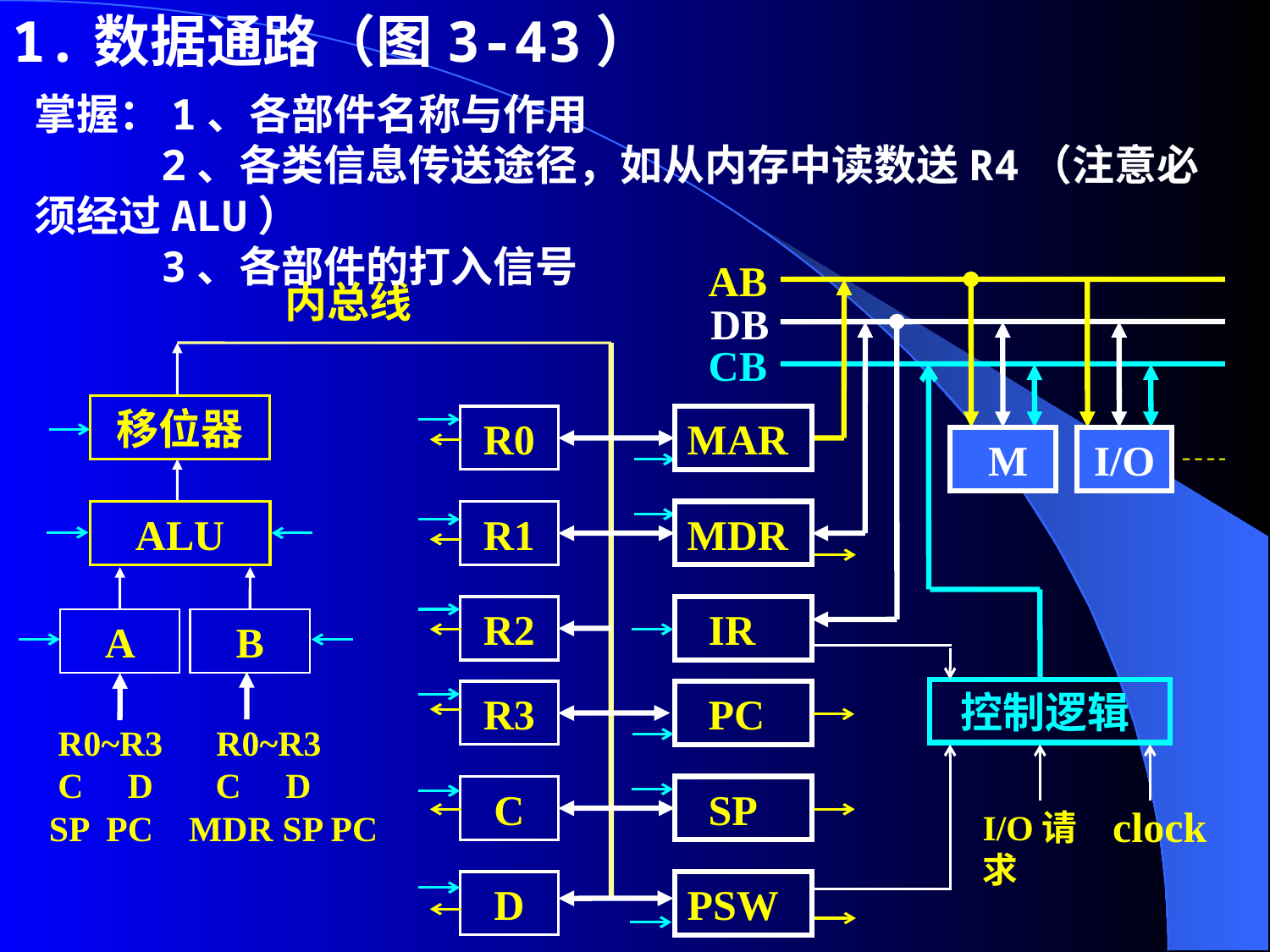

1.数据通路（图3-43）
掌握：1、各部件名称与作用
	2、各类信息传送途径，如从内存中读数送R4（注意必须经过ALU）
	3、各部件的打入信号
AB
内总线

DB

CB

移位器
R0
MAR
 M
I/O

ALU

R1
MDR

R2
  IR
A
B

控制逻辑
R3
  PC

    R0~R3      R0~R3
    C     D       C     D
   SP  PC    MDR SP PC
C
  SP
clock
I/O请求

D
PSW